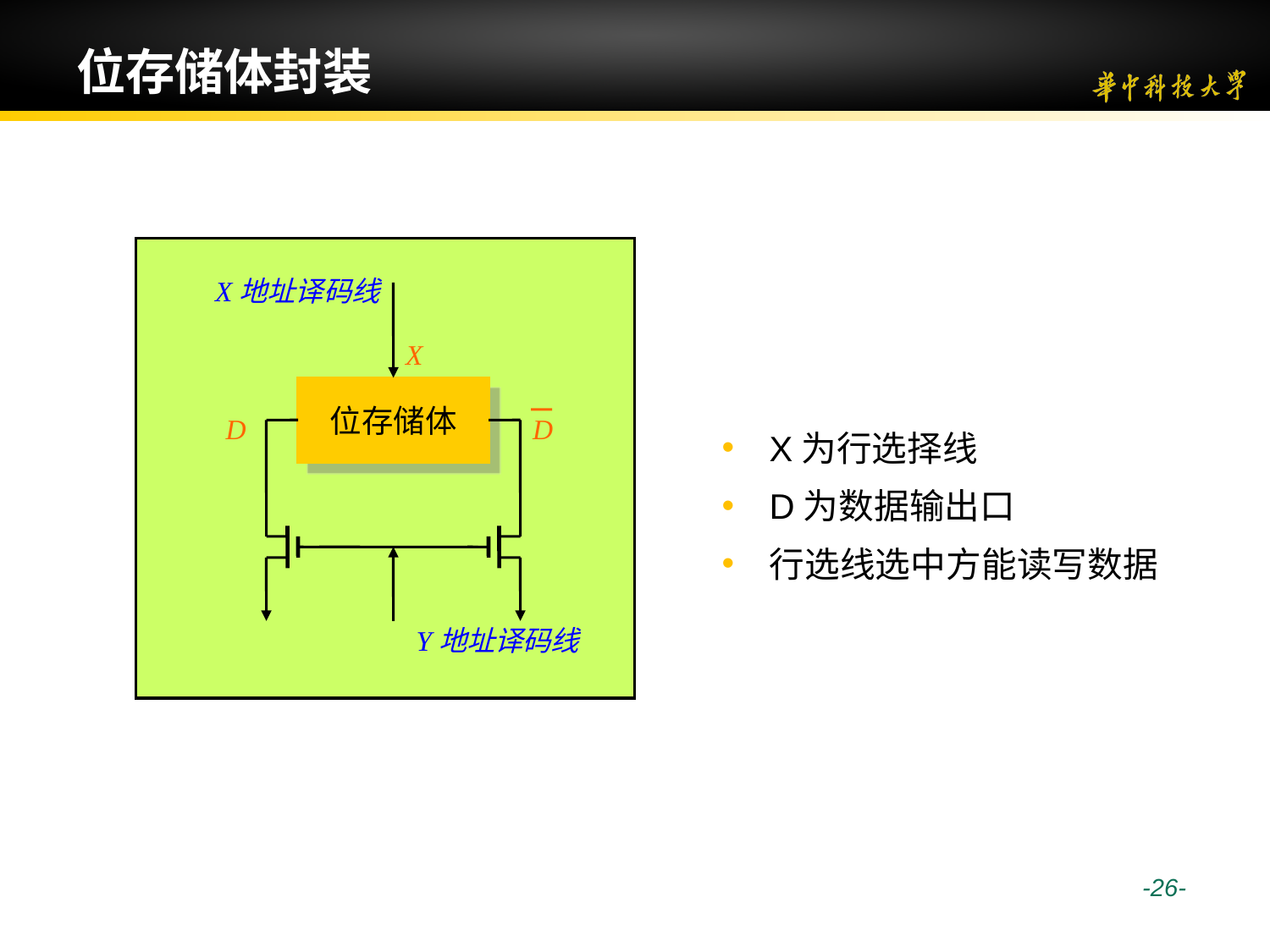

# 位存储体封装

X地址译码线

X
位存储体
D
D

X为行选择线
D为数据输出口
行选线选中方能读写数据

Y地址译码线
 -26-